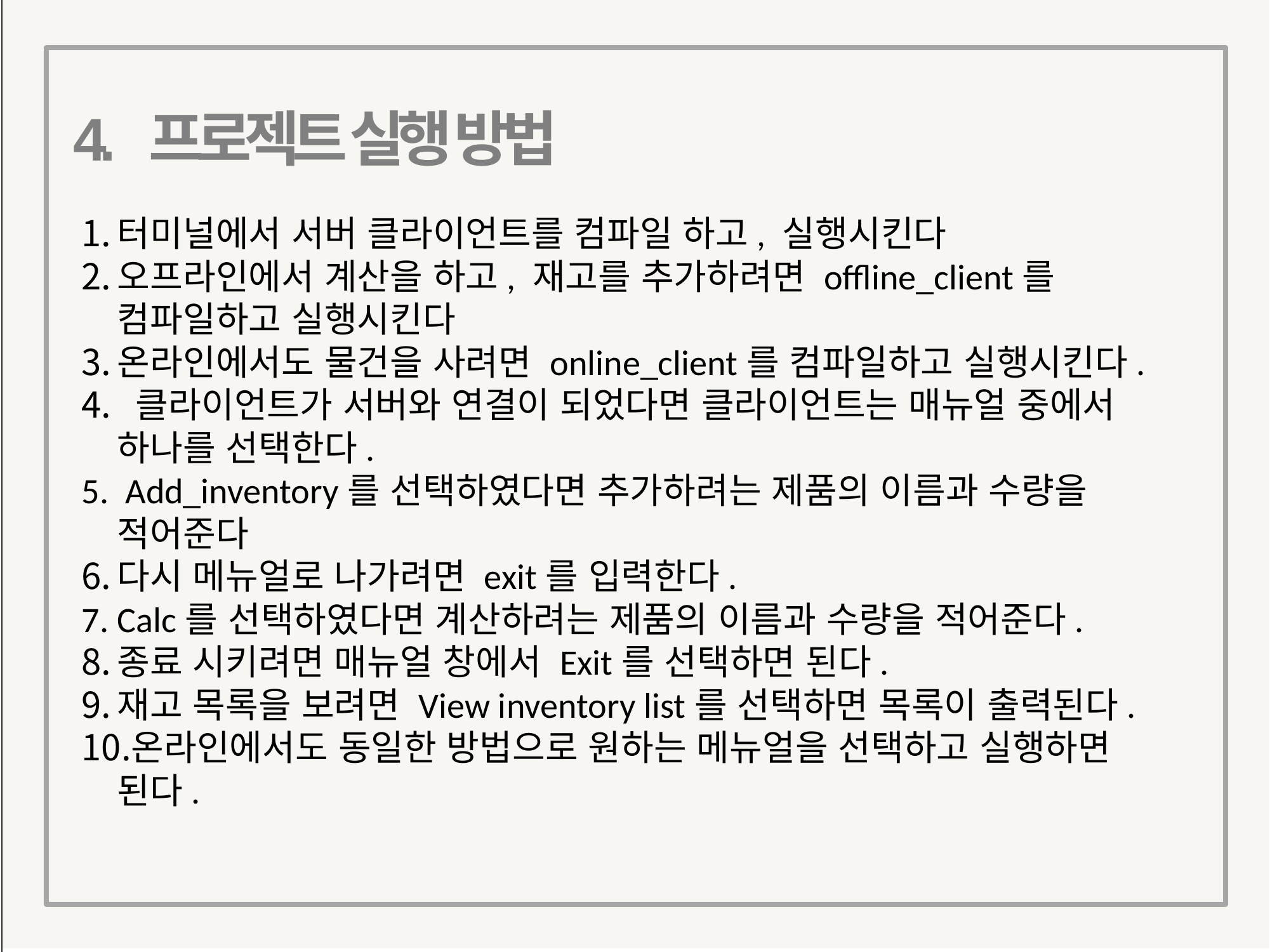

# 4.  프로젝트 실행 방법
터미널에서 서버 클라이언트를 컴파일 하고, 실행시킨다
오프라인에서 계산을 하고, 재고를 추가하려면 offline_client를 컴파일하고 실행시킨다
온라인에서도 물건을 사려면 online_client를 컴파일하고 실행시킨다.
 클라이언트가 서버와 연결이 되었다면 클라이언트는 매뉴얼 중에서 하나를 선택한다.
 Add_inventory를 선택하였다면 추가하려는 제품의 이름과 수량을 적어준다
다시 메뉴얼로 나가려면 exit를 입력한다.
Calc를 선택하였다면 계산하려는 제품의 이름과 수량을 적어준다.
종료 시키려면 매뉴얼 창에서 Exit를 선택하면 된다.
재고 목록을 보려면 View inventory list를 선택하면 목록이 출력된다.
온라인에서도 동일한 방법으로 원하는 메뉴얼을 선택하고 실행하면 된다.